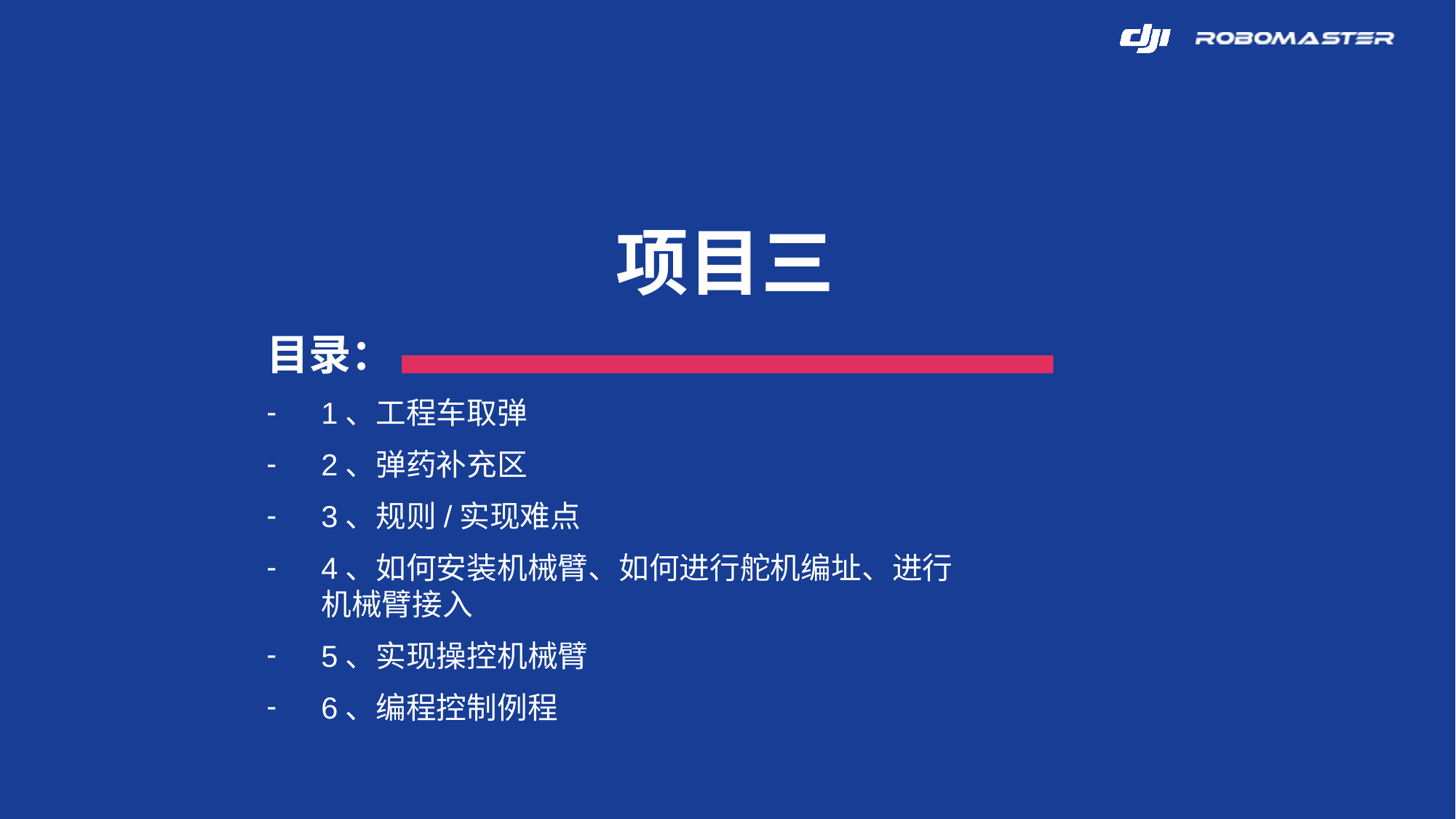

项目三
目录：
1、工程车取弹
2、弹药补充区
3、规则/实现难点
4、如何安装机械臂、如何进行舵机编址、进行机械臂接入
5、实现操控机械臂
6、编程控制例程